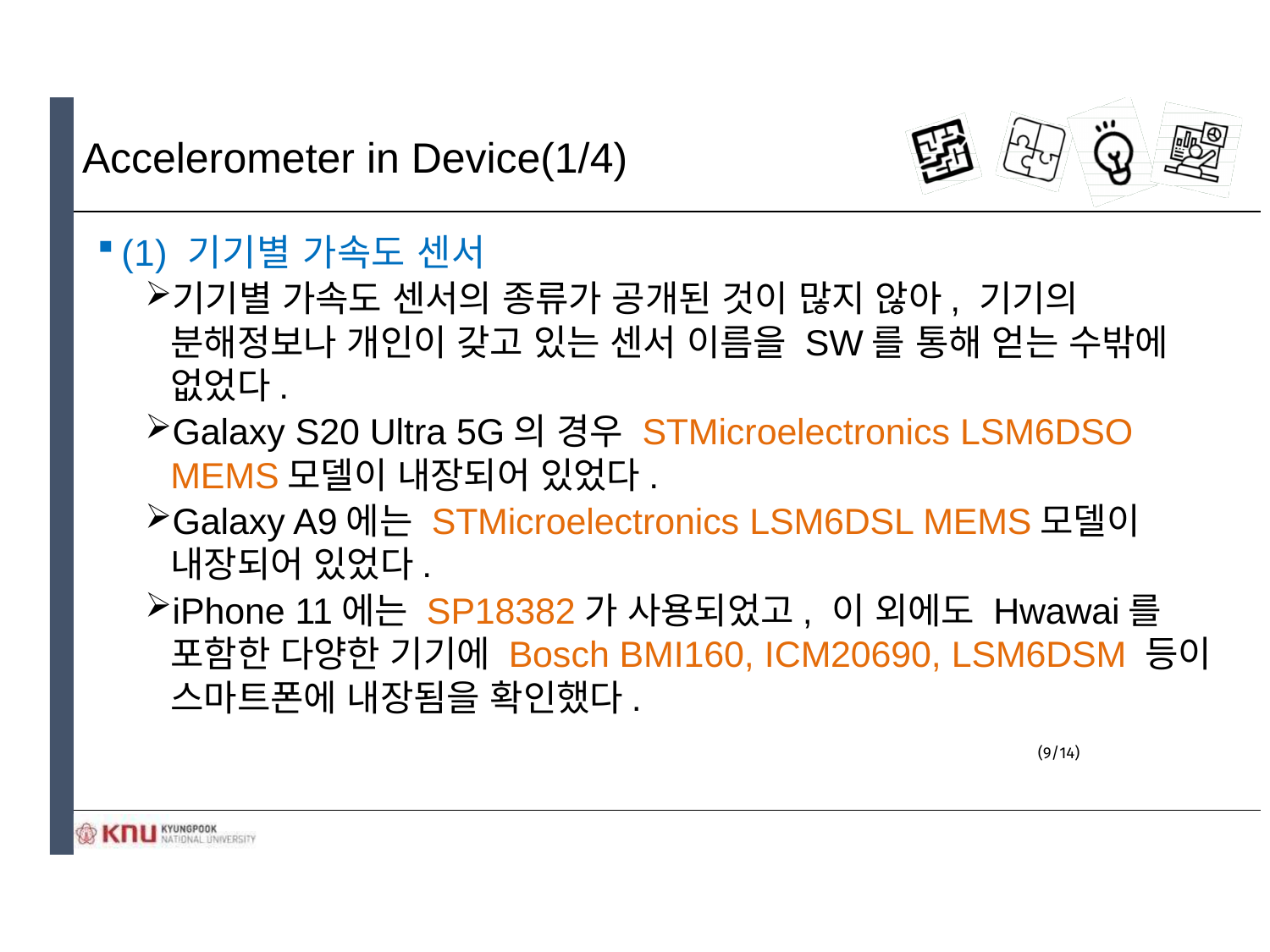

# Accelerometer in Device(1/4)
(1) 기기별 가속도 센서
기기별 가속도 센서의 종류가 공개된 것이 많지 않아, 기기의 분해정보나 개인이 갖고 있는 센서 이름을 SW를 통해 얻는 수밖에 없었다.
Galaxy S20 Ultra 5G의 경우 STMicroelectronics LSM6DSO MEMS모델이 내장되어 있었다.
Galaxy A9에는 STMicroelectronics LSM6DSL MEMS모델이 내장되어 있었다.
iPhone 11에는 SP18382가 사용되었고, 이 외에도 Hwawai를 포함한 다양한 기기에 Bosch BMI160, ICM20690, LSM6DSM 등이 스마트폰에 내장됨을 확인했다.

(9/14)